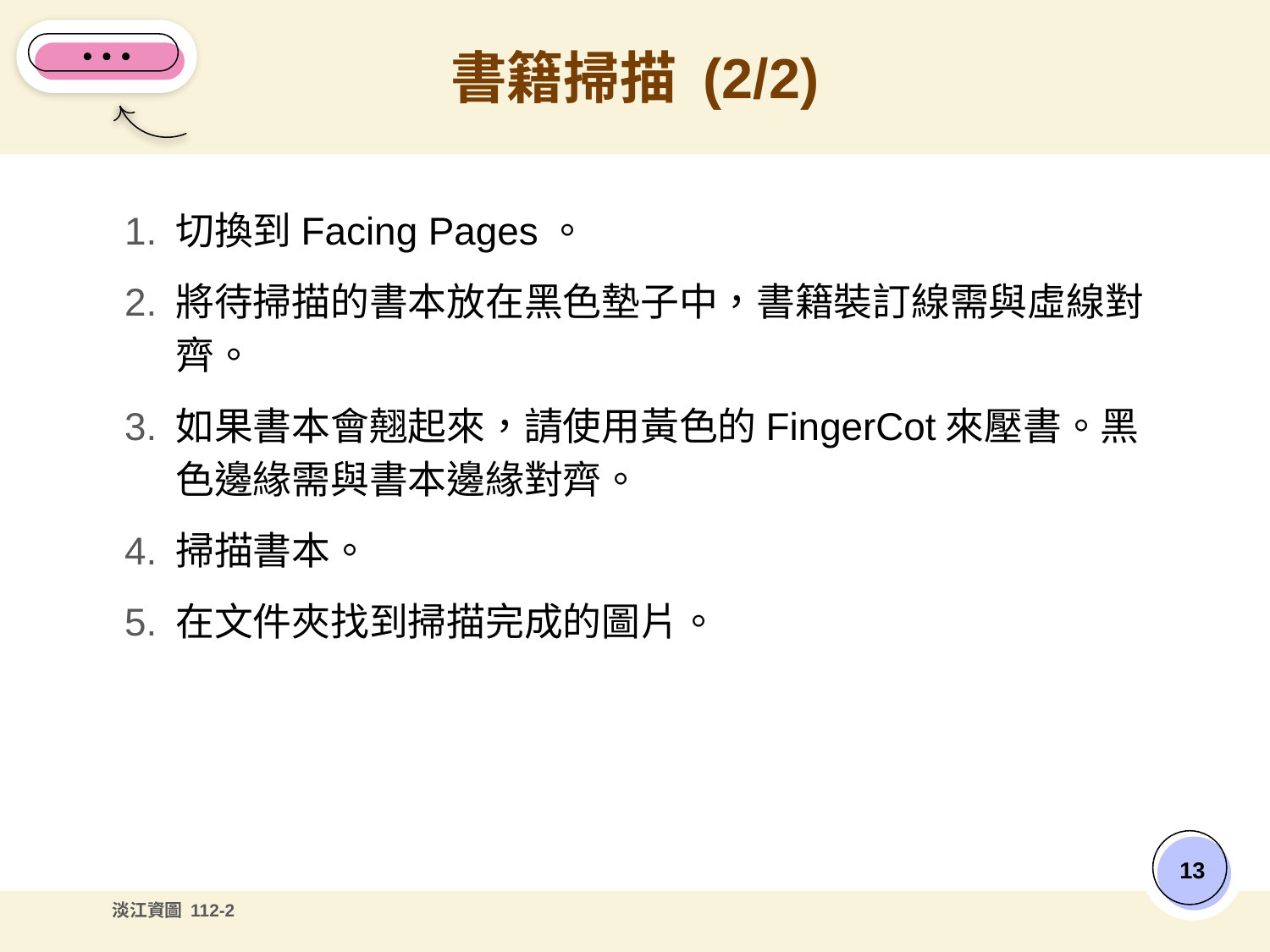

# 書籍掃描 (2/2)
切換到Facing Pages。
將待掃描的書本放在黑色墊子中，書籍裝訂線需與虛線對齊。
如果書本會翹起來，請使用黃色的FingerCot來壓書。黑色邊緣需與書本邊緣對齊。
掃描書本。
在文件夾找到掃描完成的圖片。
13